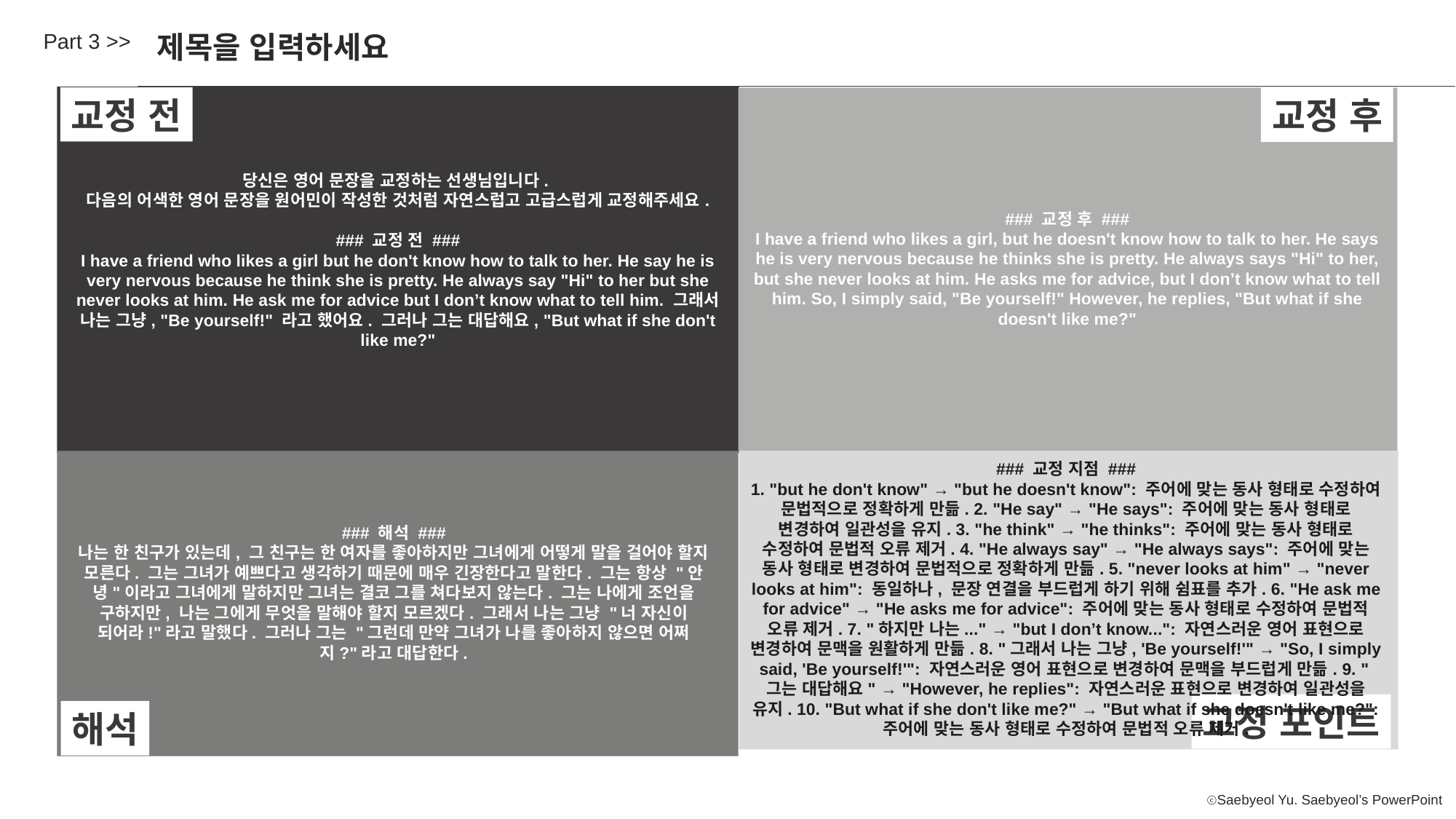

Part 3 >>
제목을 입력하세요
당신은 영어 문장을 교정하는 선생님입니다.
다음의 어색한 영어 문장을 원어민이 작성한 것처럼 자연스럽고 고급스럽게 교정해주세요.
### 교정 전 ###
I have a friend who likes a girl but he don't know how to talk to her. He say he is very nervous because he think she is pretty. He always say "Hi" to her but she never looks at him. He ask me for advice but I don’t know what to tell him. 그래서 나는 그냥, "Be yourself!" 라고 했어요. 그러나 그는 대답해요, "But what if she don't like me?"

교정 전

교정 후
### 교정 후 ###
I have a friend who likes a girl, but he doesn't know how to talk to her. He says he is very nervous because he thinks she is pretty. He always says "Hi" to her, but she never looks at him. He asks me for advice, but I don’t know what to tell him. So, I simply said, "Be yourself!" However, he replies, "But what if she doesn't like me?"

### 교정 지점 ###
1. "but he don't know" → "but he doesn't know": 주어에 맞는 동사 형태로 수정하여 문법적으로 정확하게 만듦. 2. "He say" → "He says": 주어에 맞는 동사 형태로 변경하여 일관성을 유지. 3. "he think" → "he thinks": 주어에 맞는 동사 형태로 수정하여 문법적 오류 제거. 4. "He always say" → "He always says": 주어에 맞는 동사 형태로 변경하여 문법적으로 정확하게 만듦. 5. "never looks at him" → "never looks at him": 동일하나, 문장 연결을 부드럽게 하기 위해 쉼표를 추가. 6. "He ask me for advice" → "He asks me for advice": 주어에 맞는 동사 형태로 수정하여 문법적 오류 제거. 7. "하지만 나는..." → "but I don’t know...": 자연스러운 영어 표현으로 변경하여 문맥을 원활하게 만듦. 8. "그래서 나는 그냥, 'Be yourself!'" → "So, I simply said, 'Be yourself!'": 자연스러운 영어 표현으로 변경하여 문맥을 부드럽게 만듦. 9. "그는 대답해요" → "However, he replies": 자연스러운 표현으로 변경하여 일관성을 유지. 10. "But what if she don't like me?" → "But what if she doesn't like me?": 주어에 맞는 동사 형태로 수정하여 문법적 오류 제거.

### 해석 ###
나는 한 친구가 있는데, 그 친구는 한 여자를 좋아하지만 그녀에게 어떻게 말을 걸어야 할지 모른다. 그는 그녀가 예쁘다고 생각하기 때문에 매우 긴장한다고 말한다. 그는 항상 "안녕"이라고 그녀에게 말하지만 그녀는 결코 그를 쳐다보지 않는다. 그는 나에게 조언을 구하지만, 나는 그에게 무엇을 말해야 할지 모르겠다. 그래서 나는 그냥 "너 자신이 되어라!"라고 말했다. 그러나 그는 "그런데 만약 그녀가 나를 좋아하지 않으면 어쩌지?"라고 대답한다.

교정 포인트
해석